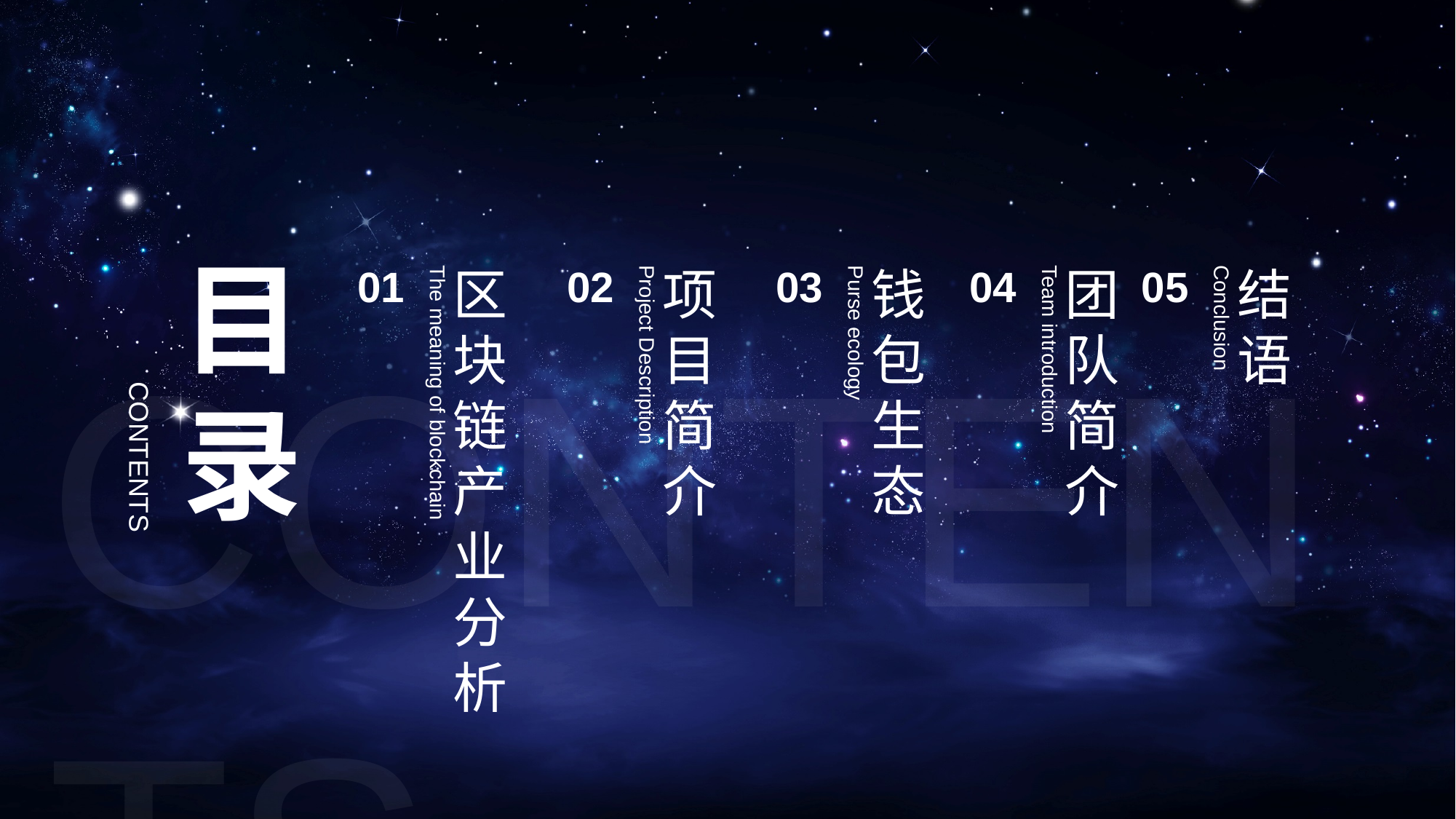

目录
01
The meaning of blockchain
区块链产业分析
02
Project Description
项目简介
03
Purse ecology
钱包生态
04
Team introduction
团队简介
05
Conclusion
结语
CONTENTS
CONTENTS